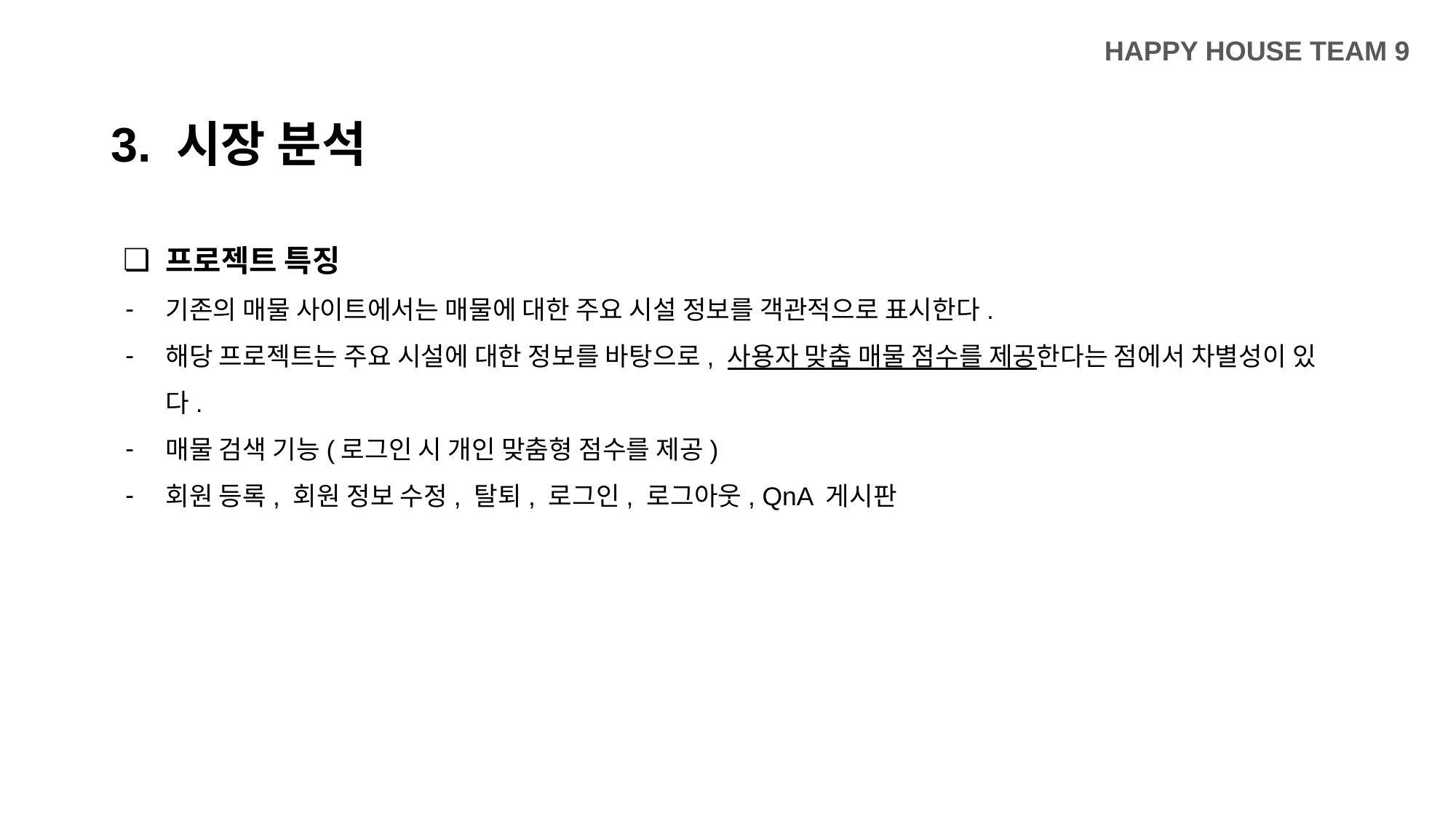

HAPPY HOUSE TEAM 9

3. 시장 분석

프로젝트 특징
기존의 매물 사이트에서는 매물에 대한 주요 시설 정보를 객관적으로 표시한다.
해당 프로젝트는 주요 시설에 대한 정보를 바탕으로, 사용자 맞춤 매물 점수를 제공한다는 점에서 차별성이 있다.
매물 검색 기능(로그인 시 개인 맞춤형 점수를 제공)
회원 등록, 회원 정보 수정, 탈퇴, 로그인, 로그아웃, QnA 게시판